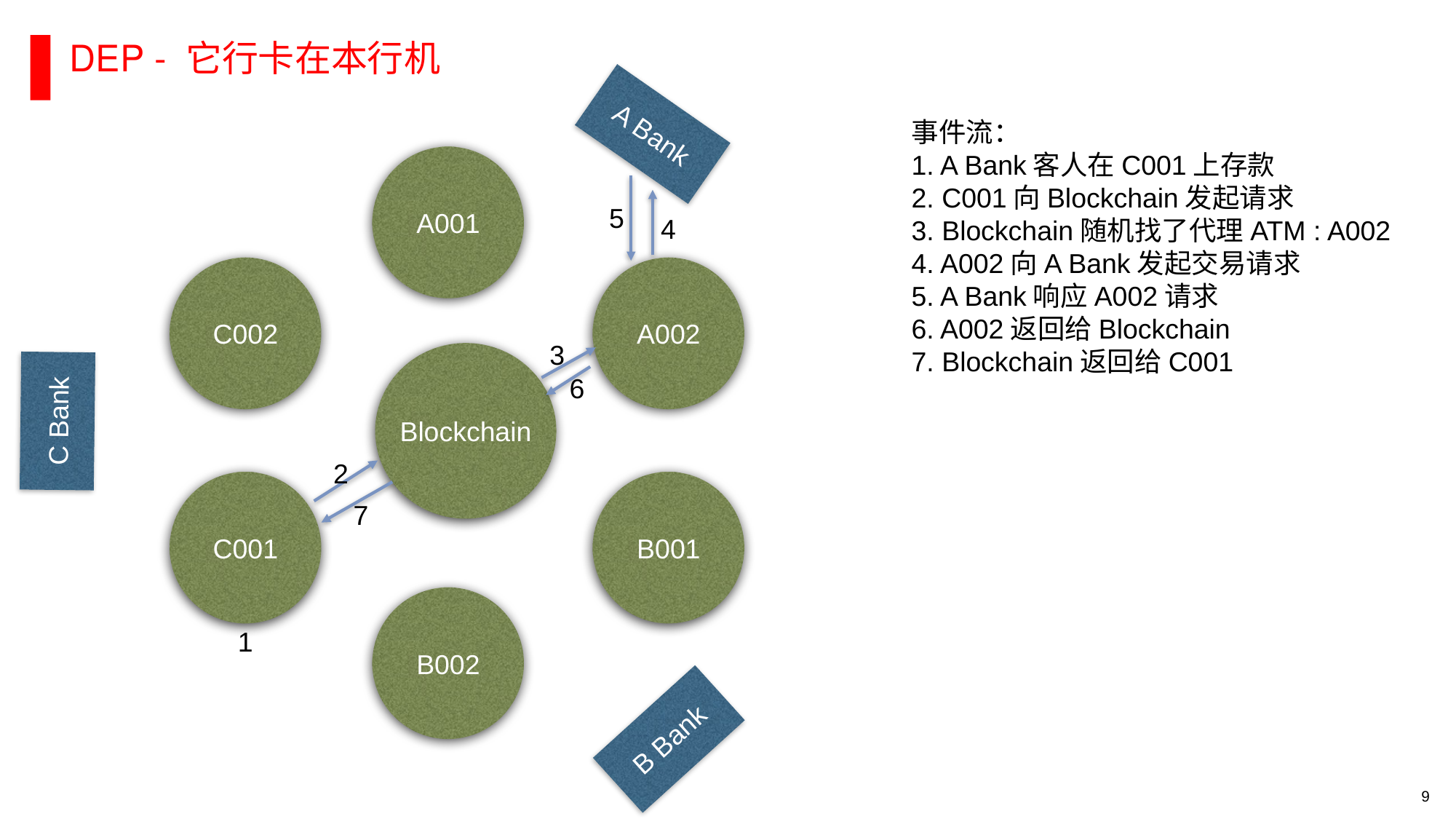

DEP - 它行卡在本行机
A Bank
事件流：
1. A Bank客人在C001上存款
2. C001向Blockchain发起请求
3. Blockchain随机找了代理ATM : A002
4. A002向A Bank发起交易请求
5. A Bank响应A002请求
6. A002返回给Blockchain
7. Blockchain返回给C001
A001

5
4
C002
A002
3
Blockchain

6

C Bank
2

C001
B001

7
B002
1
B Bank
9
RESTRICTED